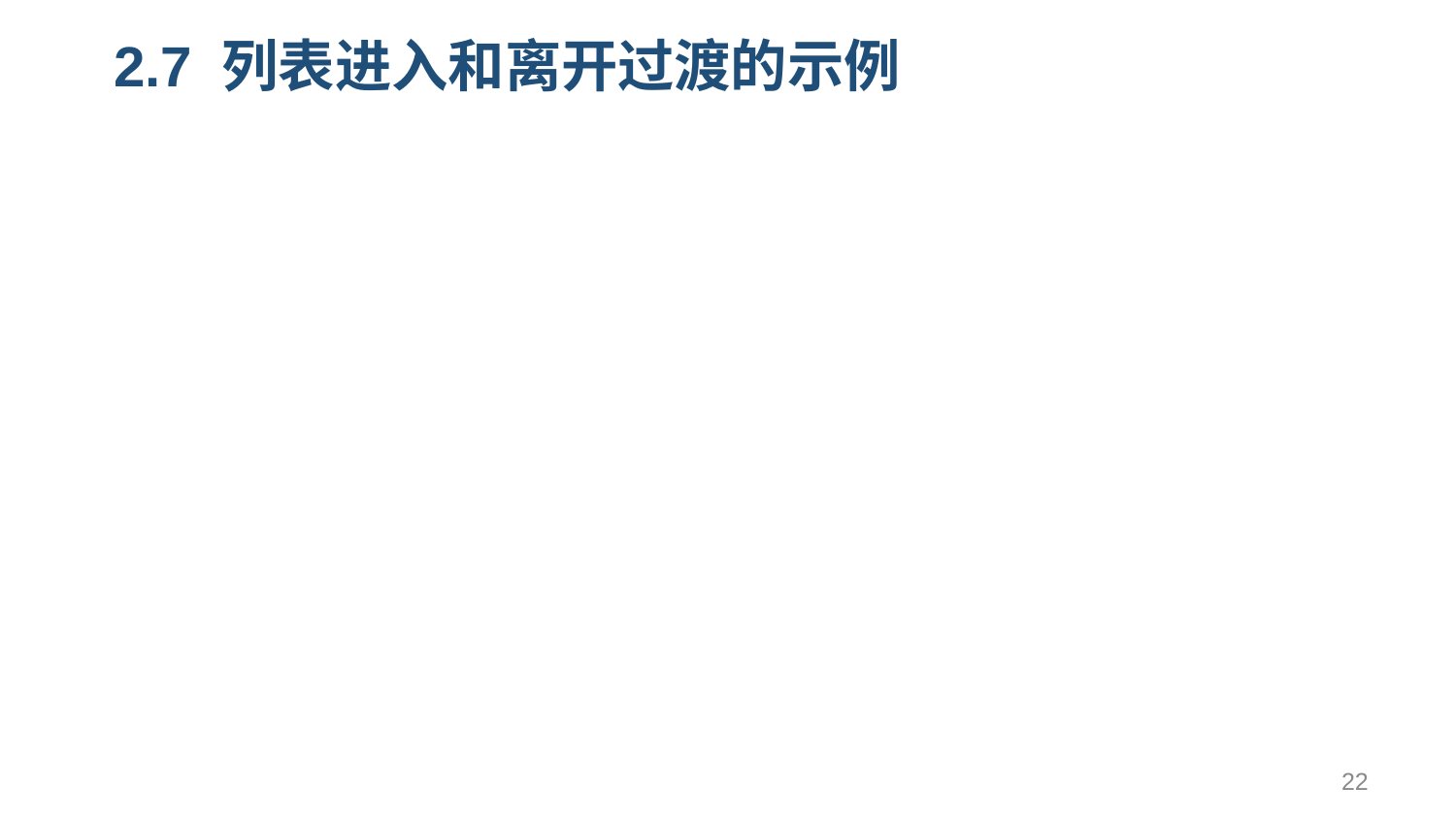

# 2.7 列表进入和离开过渡的示例
new Vue({
			el: '#list-demo',
			data: {
				items: [1, 2, 3, 4, 5, 6, 7, 8, 9],
				nextNum: 10
			},
			methods: {
				randomIndex: function() {
					return Math.floor(Math.random() * this.items.length)
				},
				add: function() {
					this.items.splice(this.randomIndex(), 0, this.nextNum++)
				},
				remove: function() {
					this.items.splice(this.randomIndex(), 1)
				},
			}
		})
	</script>
	</body>
</html>
22